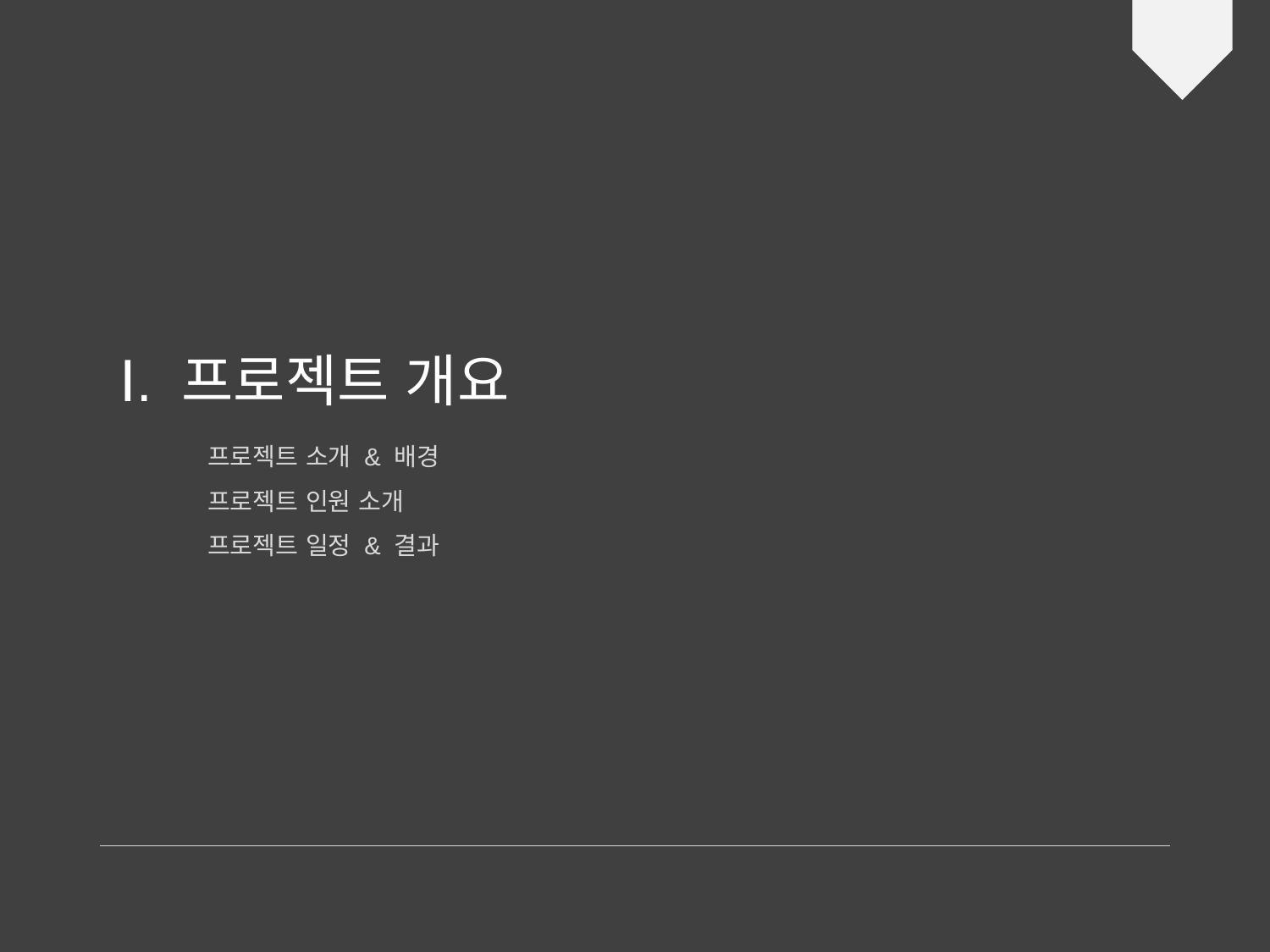

Ⅰ. 프로젝트 개요
프로젝트 소개 & 배경
프로젝트 인원 소개
프로젝트 일정 & 결과